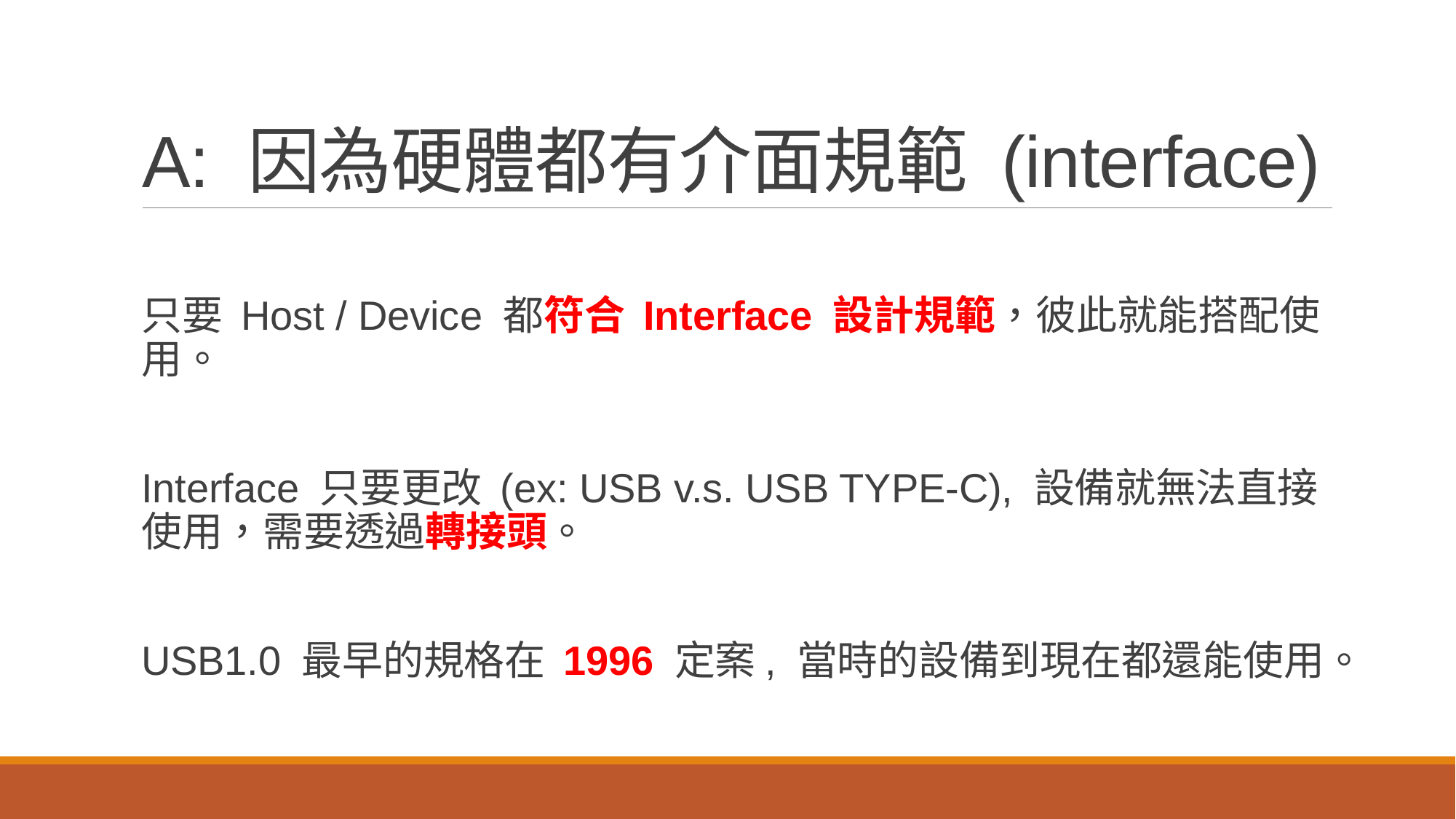

# A: 因為硬體都有介面規範 (interface)

只要 Host / Device 都符合 Interface 設計規範，彼此就能搭配使用。

Interface 只要更改 (ex: USB v.s. USB TYPE-C), 設備就無法直接使用，需要透過轉接頭。

USB1.0 最早的規格在 1996 定案, 當時的設備到現在都還能使用。